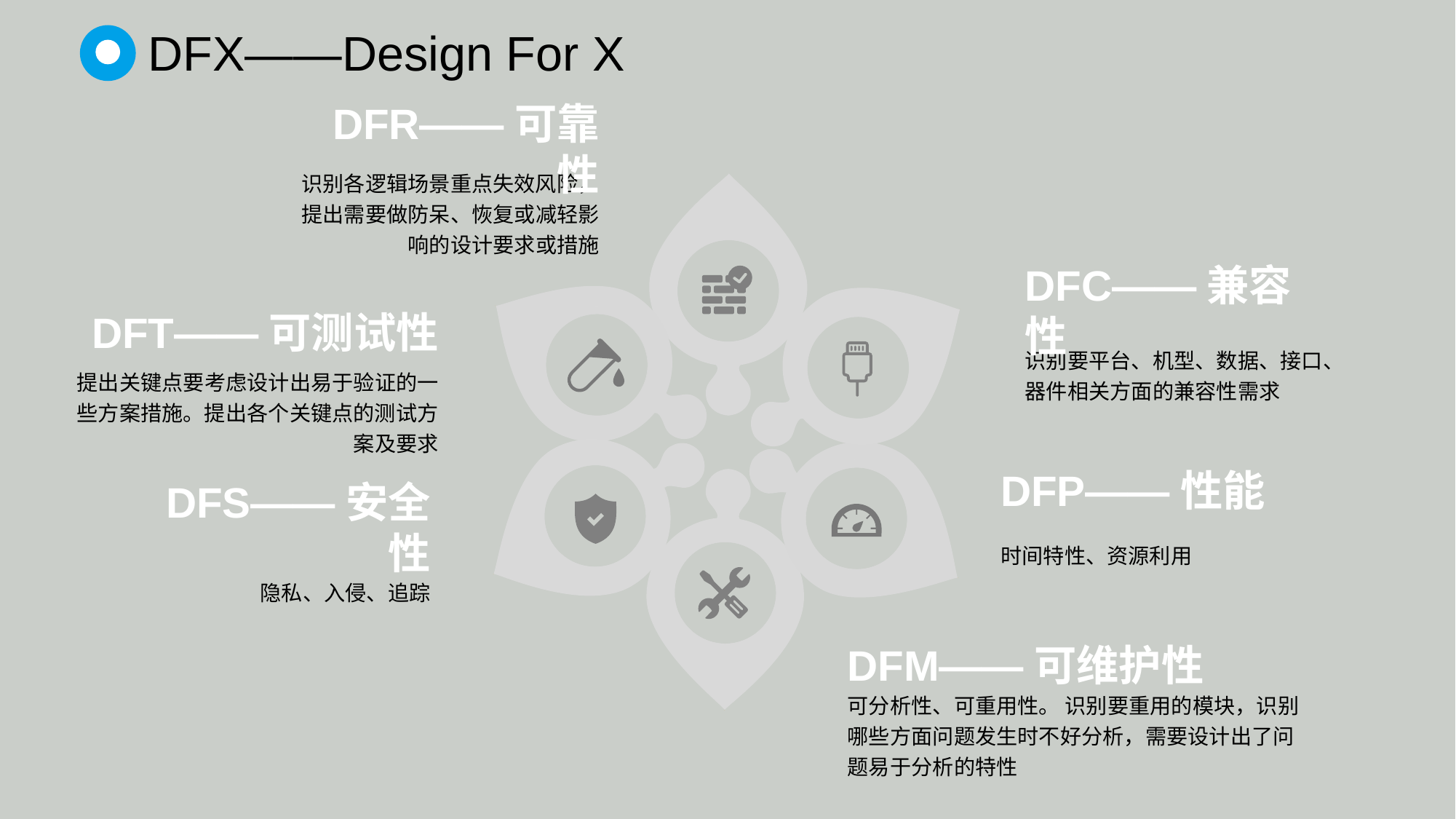

DFX——Design For X

DFR——可靠性

识别各逻辑场景重点失效风险，提出需要做防呆、恢复或减轻影响的设计要求或措施

DFC——兼容性

DFT——可测试性

识别要平台、机型、数据、接口、器件相关方面的兼容性需求

提出关键点要考虑设计出易于验证的一些方案措施。提出各个关键点的测试方案及要求

DFP——性能

DFS——安全性

时间特性、资源利用
隐私、入侵、追踪

DFM——可维护性
可分析性、可重用性。 识别要重用的模块，识别哪些方面问题发生时不好分析，需要设计出了问题易于分析的特性